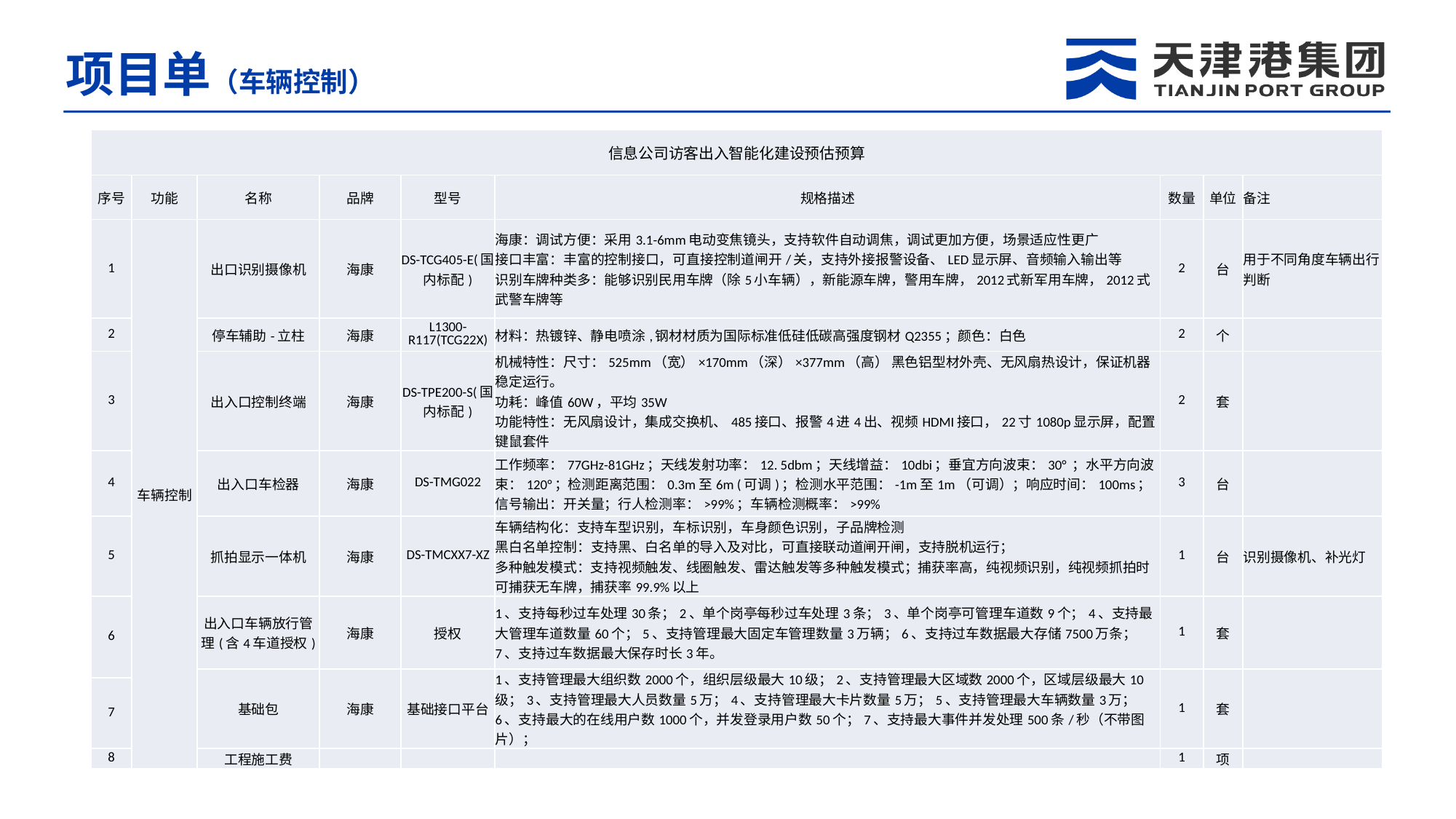

项目单（车辆控制）
| 信息公司访客出入智能化建设预估预算 |  |  |  |  |  |  |  |  |
| --- | --- | --- | --- | --- | --- | --- | --- | --- |
| 序号 | 功能 | 名称 | 品牌 | 型号 | 规格描述 | 数量 | 单位 | 备注 |
| 1 | 车辆控制 | 出口识别摄像机 | 海康 | DS-TCG405-E(国内标配) | 海康：调试方便：采用3.1-6mm电动变焦镜头，支持软件自动调焦，调试更加方便，场景适应性更广 接口丰富：丰富的控制接口，可直接控制道闸开/关，支持外接报警设备、LED显示屏、音频输入输出等 识别车牌种类多：能够识别民用车牌（除5小车辆），新能源车牌，警用车牌，2012式新军用车牌，2012式武警车牌等 | 2 | 台 | 用于不同角度车辆出行判断 |
| 2 |  | 停车辅助-立柱 | 海康 | L1300-R117(TCG22X) | 材料：热镀锌、静电喷涂,钢材材质为国际标准低硅低碳高强度钢材Q2355；颜色：白色 | 2 | 个 |  |
| 3 |  | 出入口控制终端 | 海康 | DS-TPE200-S(国内标配) | 机械特性：尺寸：525mm（宽）×170mm（深）×377mm（高） 黑色铝型材外壳、无风扇热设计，保证机器稳定运行。 功耗：峰值60W，平均35W 功能特性：无风扇设计，集成交换机、485接口、报警4进4出、视频HDMI接口，22寸1080p显示屏，配置键鼠套件 | 2 | 套 |  |
| 4 |  | 出入口车检器 | 海康 | DS-TMG022 | 工作频率：77GHz-81GHz；天线发射功率：12. 5dbm；天线增益：10dbi；垂宜方向波束：30° ；水平方向波束：120°；检测距离范围：0.3m至6m (可调)；检测水平范围：-1m至1m（可调）；响应时间：100ms；信号输出：开关量；行人检测率：>99%；车辆检测概率：>99% | 3 | 台 |  |
| 5 |  | 抓拍显示一体机 | 海康 | DS-TMCXX7-XZ | 车辆结构化：支持车型识别，车标识别，车身颜色识别，子品牌检测 黑白名单控制：支持黑、白名单的导入及对比，可直接联动道闸开闸，支持脱机运行； 多种触发模式：支持视频触发、线圈触发、雷达触发等多种触发模式；捕获率高，纯视频识别，纯视频抓拍时可捕获无车牌，捕获率99.9%以上 | 1 | 台 | 识别摄像机、补光灯 |
| 6 |  | 出入口车辆放行管理(含4车道授权) | 海康 | 授权 | 1、支持每秒过车处理30条；2、单个岗亭每秒过车处理3条；3、单个岗亭可管理车道数9个；4、支持最大管理车道数量60个；5、支持管理最大固定车管理数量3万辆；6、支持过车数据最大存储7500万条；7、支持过车数据最大保存时长3年。 | 1 | 套 |  |
|  |  | 基础包 | 海康 | 基础接口平台 | 1、支持管理最大组织数2000个，组织层级最大10级；2、支持管理最大区域数2000个，区域层级最大10级；3、支持管理最大人员数量5万；4、支持管理最大卡片数量5万；5、支持管理最大车辆数量3万；6、支持最大的在线用户数1000个，并发登录用户数50个；7、支持最大事件并发处理500条/秒（不带图片）； | 1 | 套 |  |
| 7 |  |  |  |  |  |  |  |  |
| 8 |  | 工程施工费 |  |  |  | 1 | 项 |  |